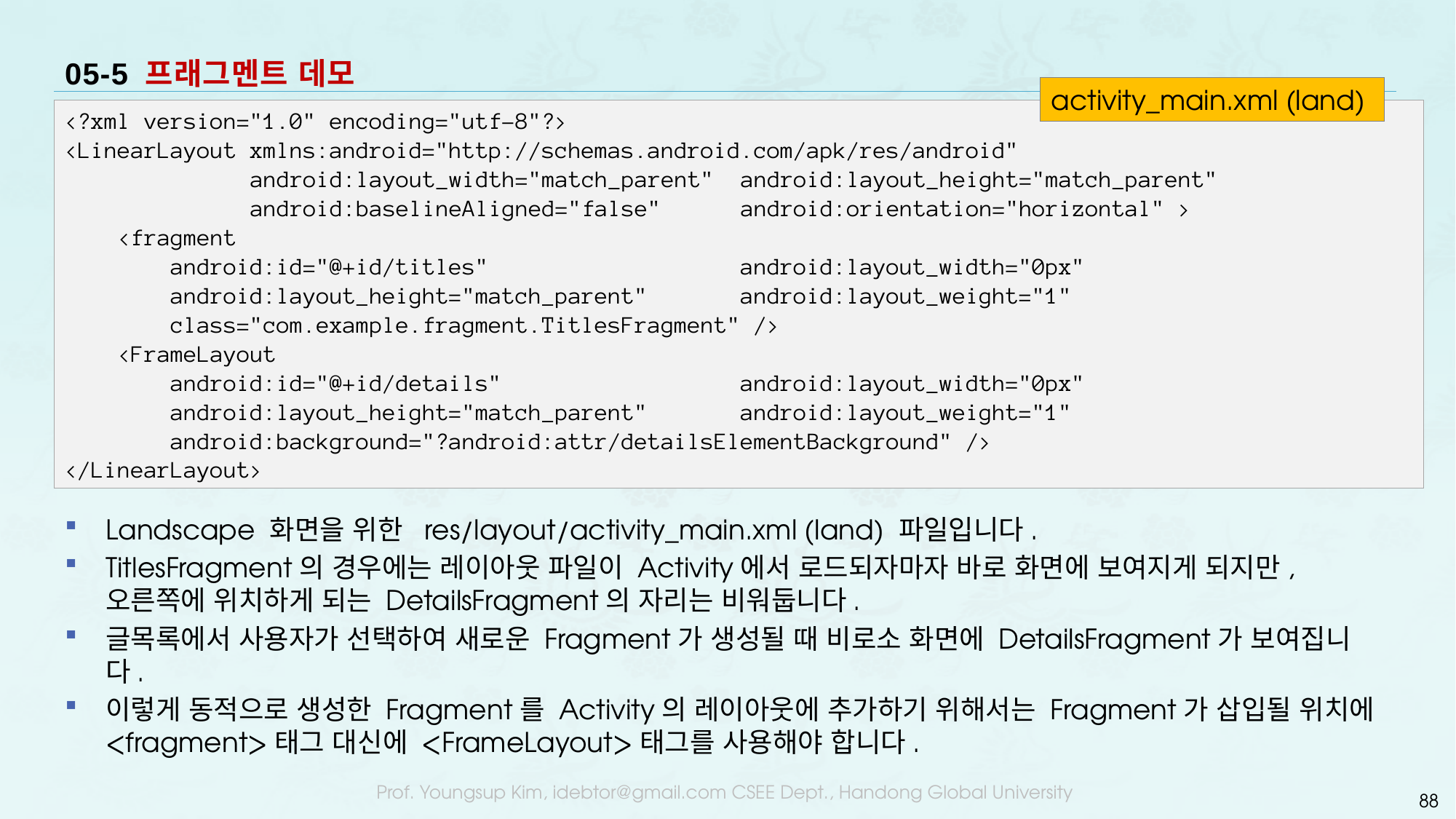

# 05-5 프래그멘트 데모
activity_main.xml (land)

Landscape 화면을 위한  res/layout/activity_main.xml (land) 파일입니다.
TitlesFragment의 경우에는 레이아웃 파일이 Activity에서 로드되자마자 바로 화면에 보여지게 되지만, 오른쪽에 위치하게 되는 DetailsFragment의 자리는 비워둡니다.
글목록에서 사용자가 선택하여 새로운 Fragment가 생성될 때 비로소 화면에 DetailsFragment가 보여집니다.
이렇게 동적으로 생성한 Fragment를 Activity의 레이아웃에 추가하기 위해서는 Fragment가 삽입될 위치에 <fragment>태그 대신에 <FrameLayout>태그를 사용해야 합니다.
<?xml version="1.0" encoding="utf-8"?>
<LinearLayout xmlns:android="http://schemas.android.com/apk/res/android"
              android:layout_width="match_parent"  android:layout_height="match_parent"
              android:baselineAligned="false"      android:orientation="horizontal" >
    <fragment
        android:id="@+id/titles"                   android:layout_width="0px"
        android:layout_height="match_parent"       android:layout_weight="1"
        class="com.example.fragment.TitlesFragment" />
    <FrameLayout
        android:id="@+id/details"                  android:layout_width="0px"
        android:layout_height="match_parent"       android:layout_weight="1"
        android:background="?android:attr/detailsElementBackground" />
</LinearLayout>
88